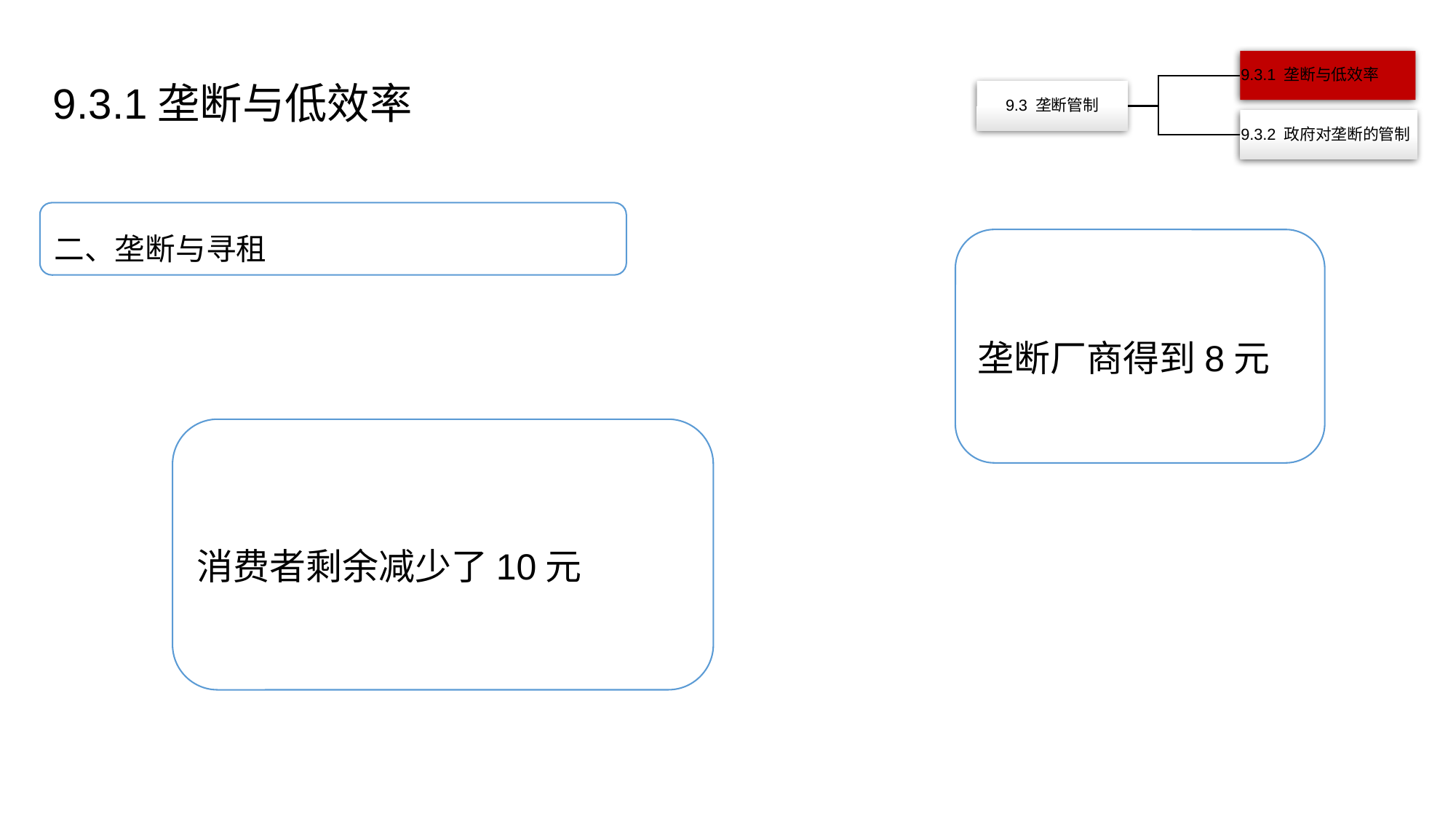

9.3 垄断管制
9.3.1 垄断与低效率
9.3.2 政府对垄断的管制
9.3.1垄断与低效率
二、垄断与寻租
垄断厂商得到8元
消费者剩余减少了10元